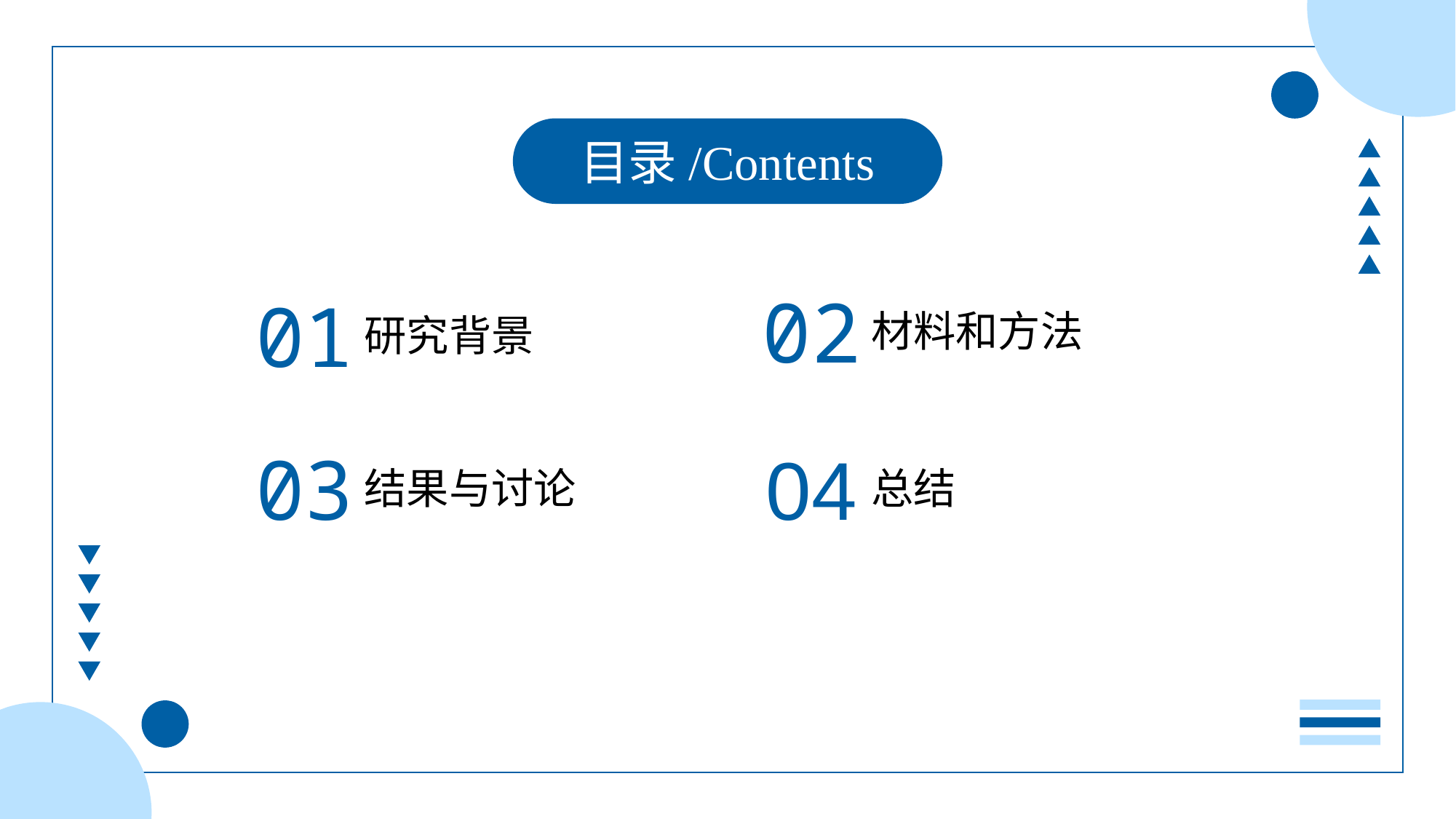

目录/Contents
02
材料和方法
01
研究背景
03
结果与讨论
04
总结
4